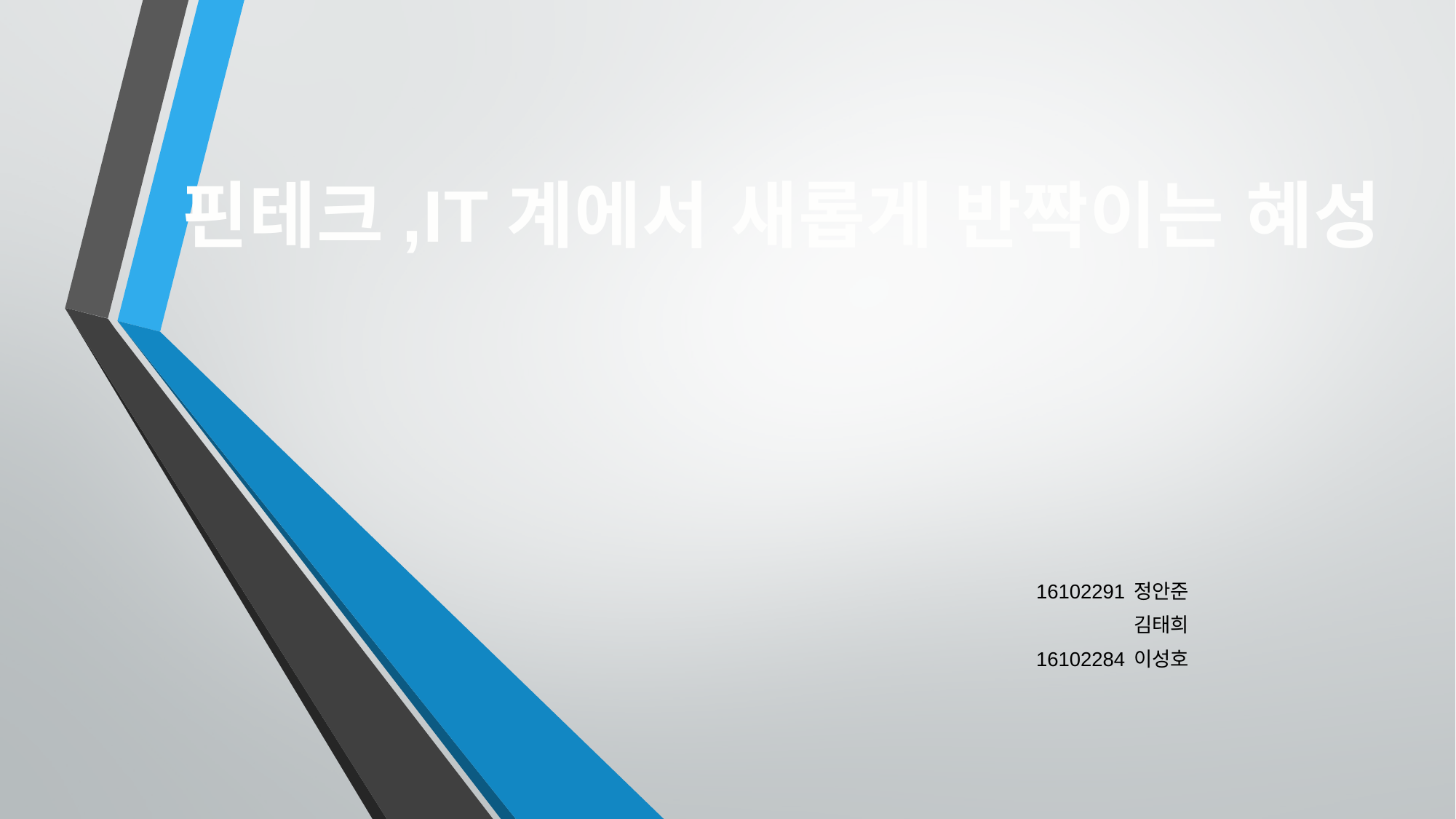

# 핀테크,IT계에서 새롭게 반짝이는 혜성
16102291 정안준
김태희
16102284 이성호